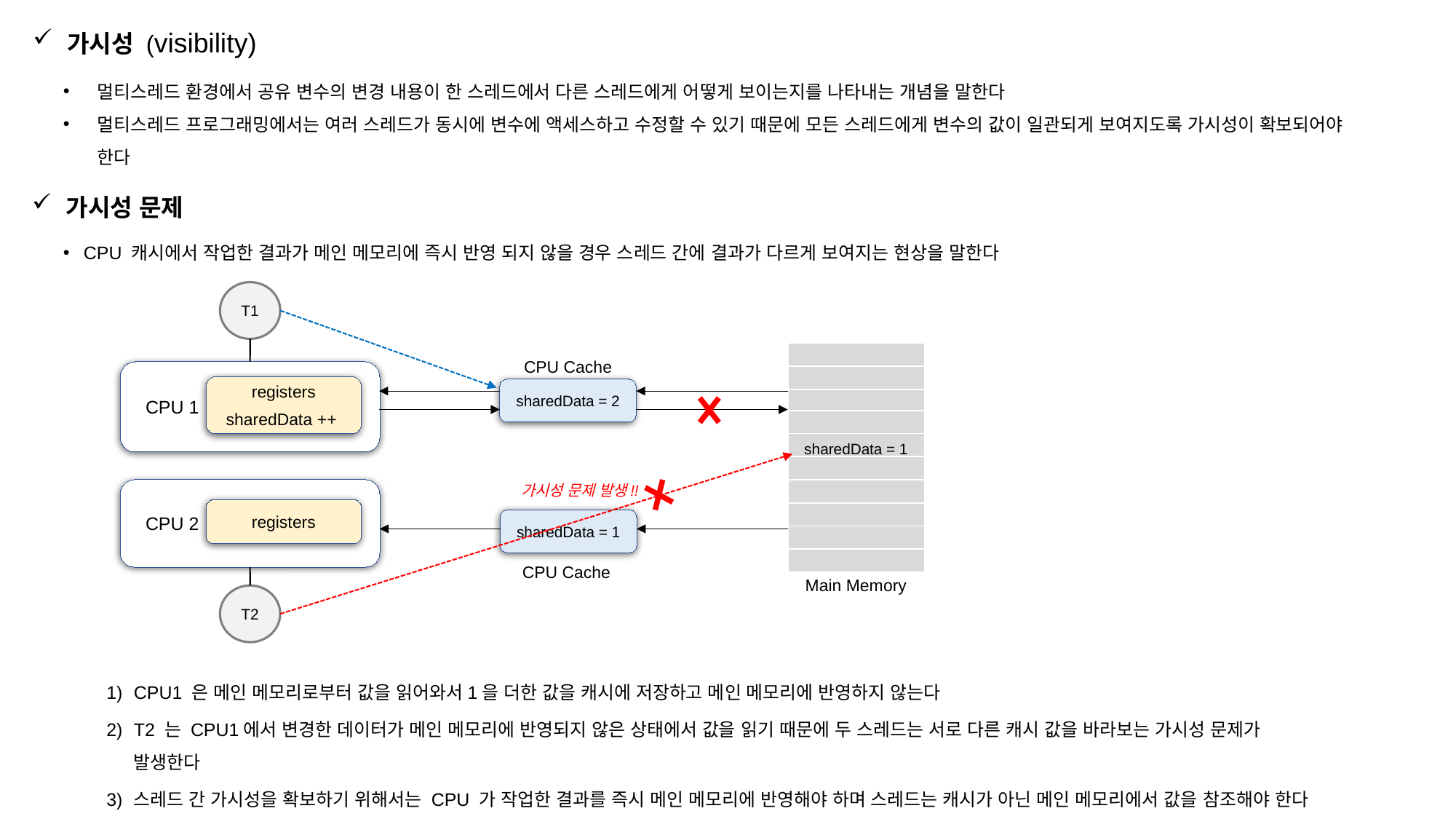

가시성 (visibility)
멀티스레드 환경에서 공유 변수의 변경 내용이 한 스레드에서 다른 스레드에게 어떻게 보이는지를 나타내는 개념을 말한다
멀티스레드 프로그래밍에서는 여러 스레드가 동시에 변수에 액세스하고 수정할 수 있기 때문에 모든 스레드에게 변수의 값이 일관되게 보여지도록 가시성이 확보되어야 한다
가시성 문제
CPU 캐시에서 작업한 결과가 메인 메모리에 즉시 반영 되지 않을 경우 스레드 간에 결과가 다르게 보여지는 현상을 말한다
T1
|  |
| --- |
|  |
|  |
|  |
|  |
|  |
|  |
|  |
|  |
|  |
CPU Cache
  CPU 1
registers
sharedData ++
sharedData = 2

sharedData = 1

가시성 문제 발생!!
  CPU 2
registers
sharedData = 1
CPU Cache
Main Memory
T2
CPU1 은 메인 메모리로부터 값을 읽어와서1을 더한 값을 캐시에 저장하고 메인 메모리에 반영하지 않는다
T2 는 CPU1에서 변경한 데이터가 메인 메모리에 반영되지 않은 상태에서 값을 읽기 때문에 두 스레드는 서로 다른 캐시 값을 바라보는 가시성 문제가 발생한다
스레드 간 가시성을 확보하기 위해서는 CPU 가 작업한 결과를 즉시 메인 메모리에 반영해야 하며 스레드는 캐시가 아닌 메인 메모리에서 값을 참조해야 한다